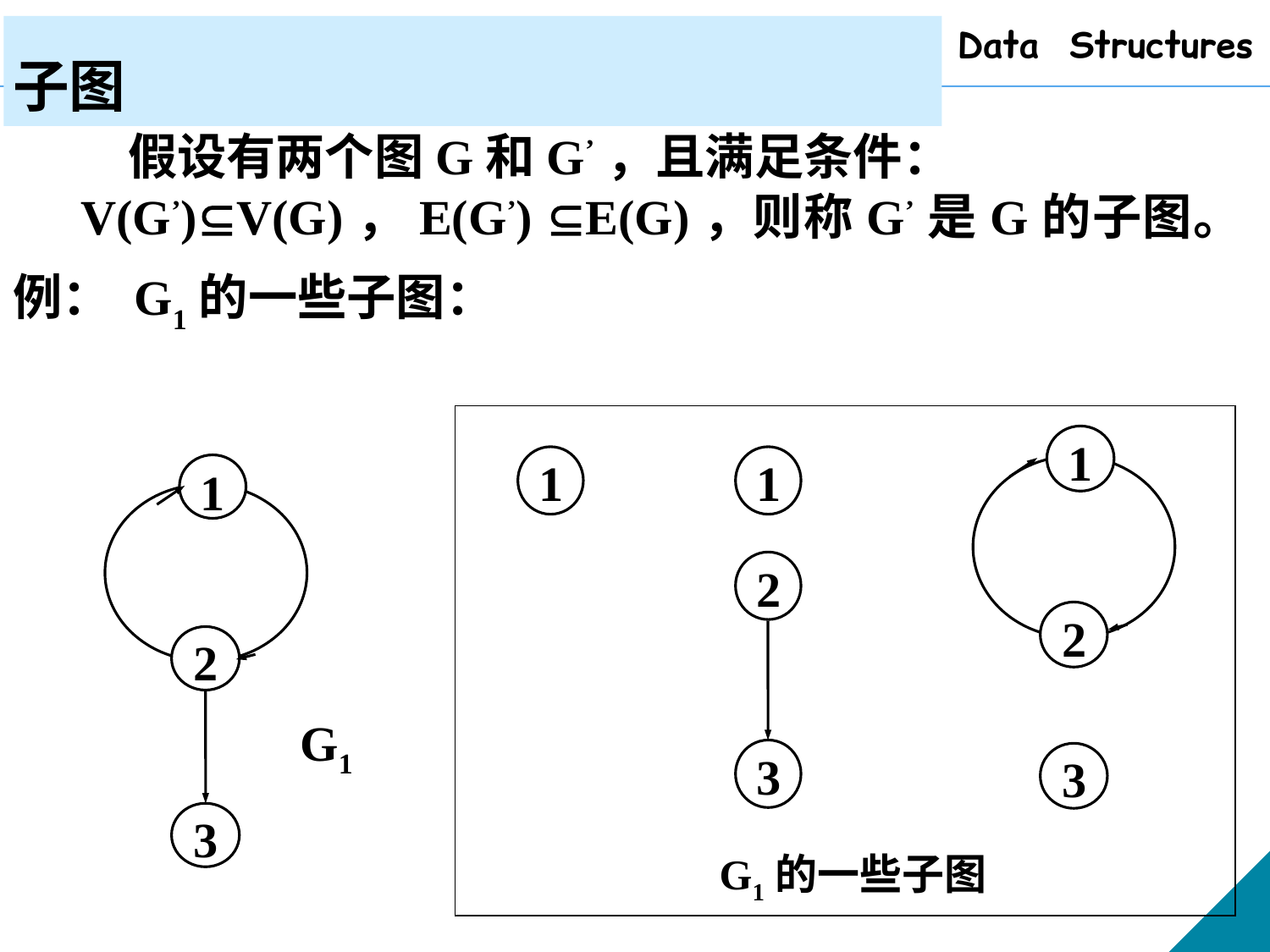

子图
        假设有两个图G和G’，且满足条件：
     V(G’)⊆V(G)，E(G’) ⊆E(G)，则称G’是G的子图。

例： G1的一些子图：

1

2

3

1

1

2

3

1

2

G1

3
G1的一些子图